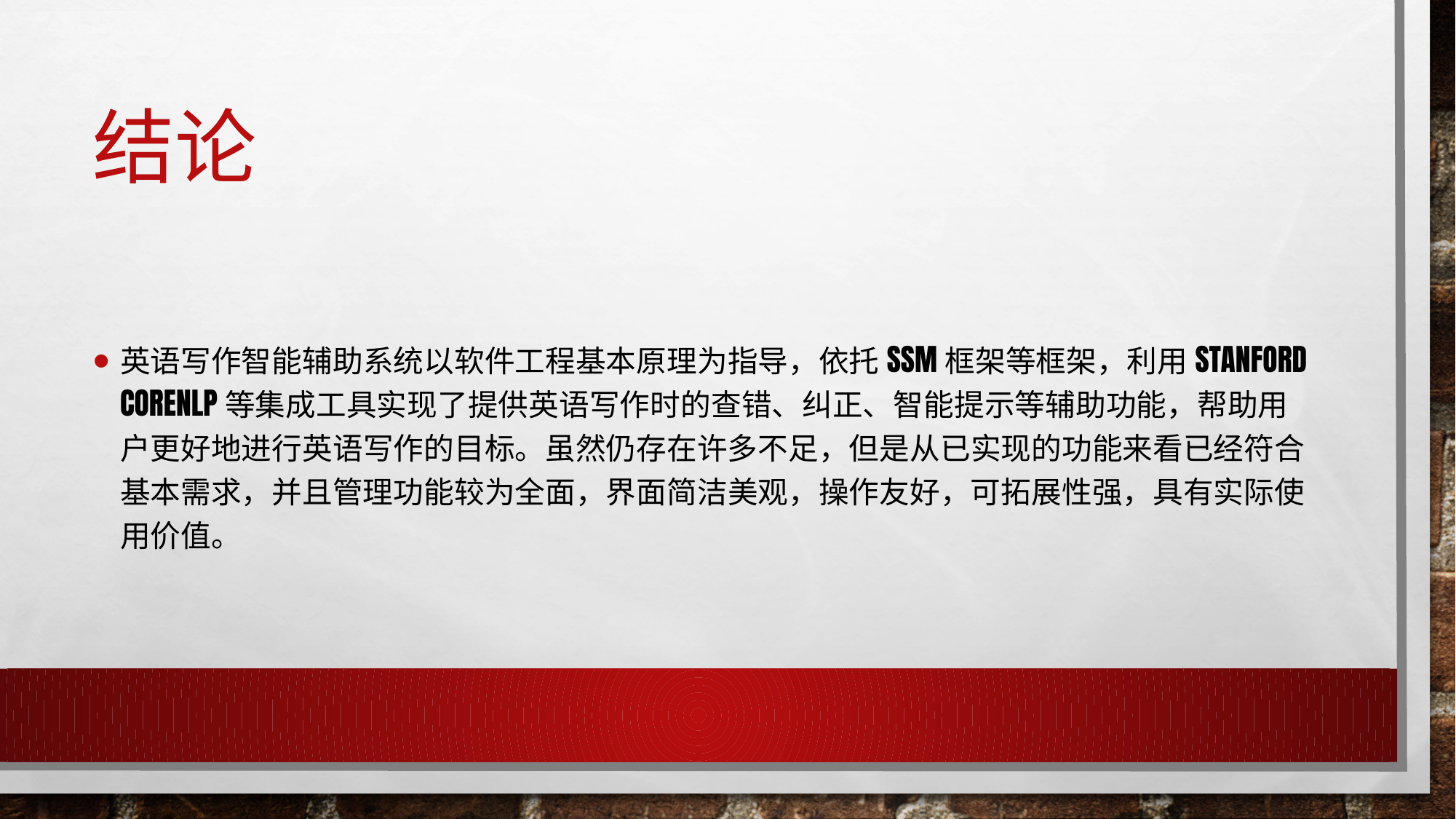

# 结论
英语写作智能辅助系统以软件工程基本原理为指导，依托SSM框架等框架，利用Stanford CoreNLP等集成工具实现了提供英语写作时的查错、纠正、智能提示等辅助功能，帮助用户更好地进行英语写作的目标。虽然仍存在许多不足，但是从已实现的功能来看已经符合基本需求，并且管理功能较为全面，界面简洁美观，操作友好，可拓展性强，具有实际使用价值。